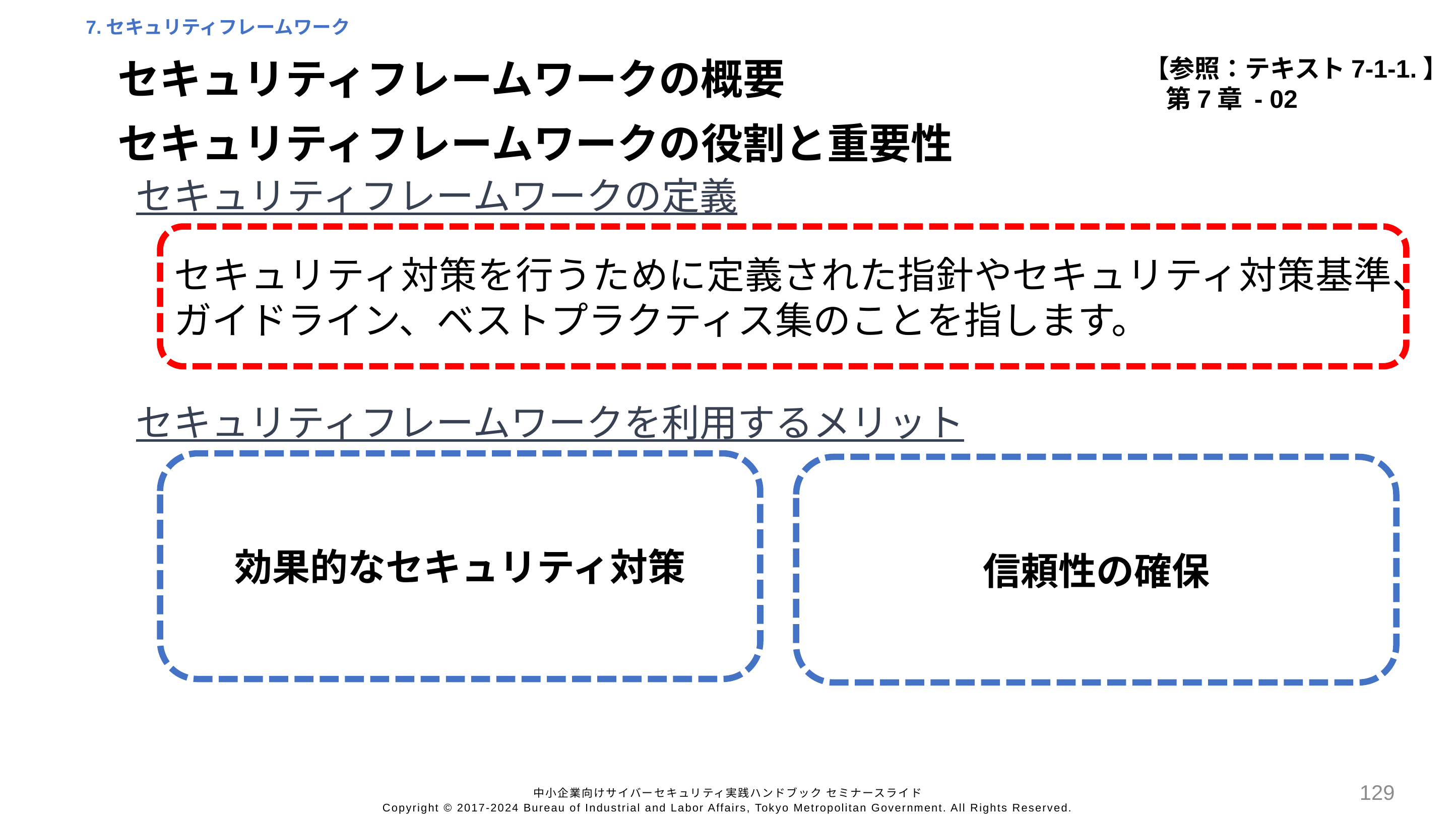

7.セキュリティフレームワーク
【参照：テキスト7-1-1.】
第7章 - 02
セキュリティフレームワークの概要
セキュリティフレームワークの役割と重要性
セキュリティフレームワークの定義

セキュリティフレームワークを利用するメリット

セキュリティ対策を行うために定義された指針やセキュリティ対策基準、ガイドライン、ベストプラクティス集のことを指します。
効果的なセキュリティ対策
信頼性の確保
129